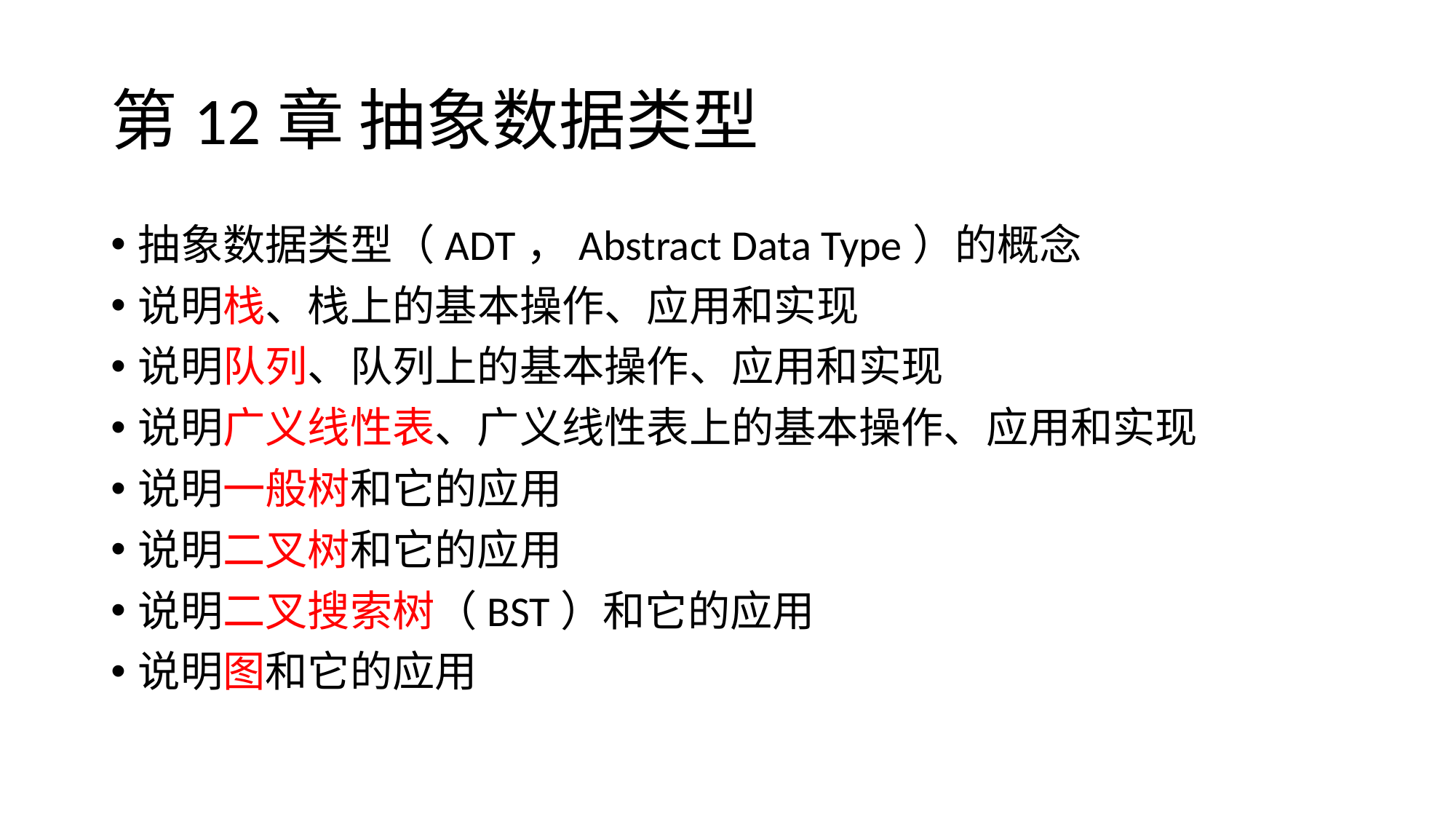

# 第12章 抽象数据类型
抽象数据类型（ADT，Abstract Data Type）的概念
说明栈、栈上的基本操作、应用和实现
说明队列、队列上的基本操作、应用和实现
说明广义线性表、广义线性表上的基本操作、应用和实现
说明一般树和它的应用
说明二叉树和它的应用
说明二叉搜索树（BST）和它的应用
说明图和它的应用